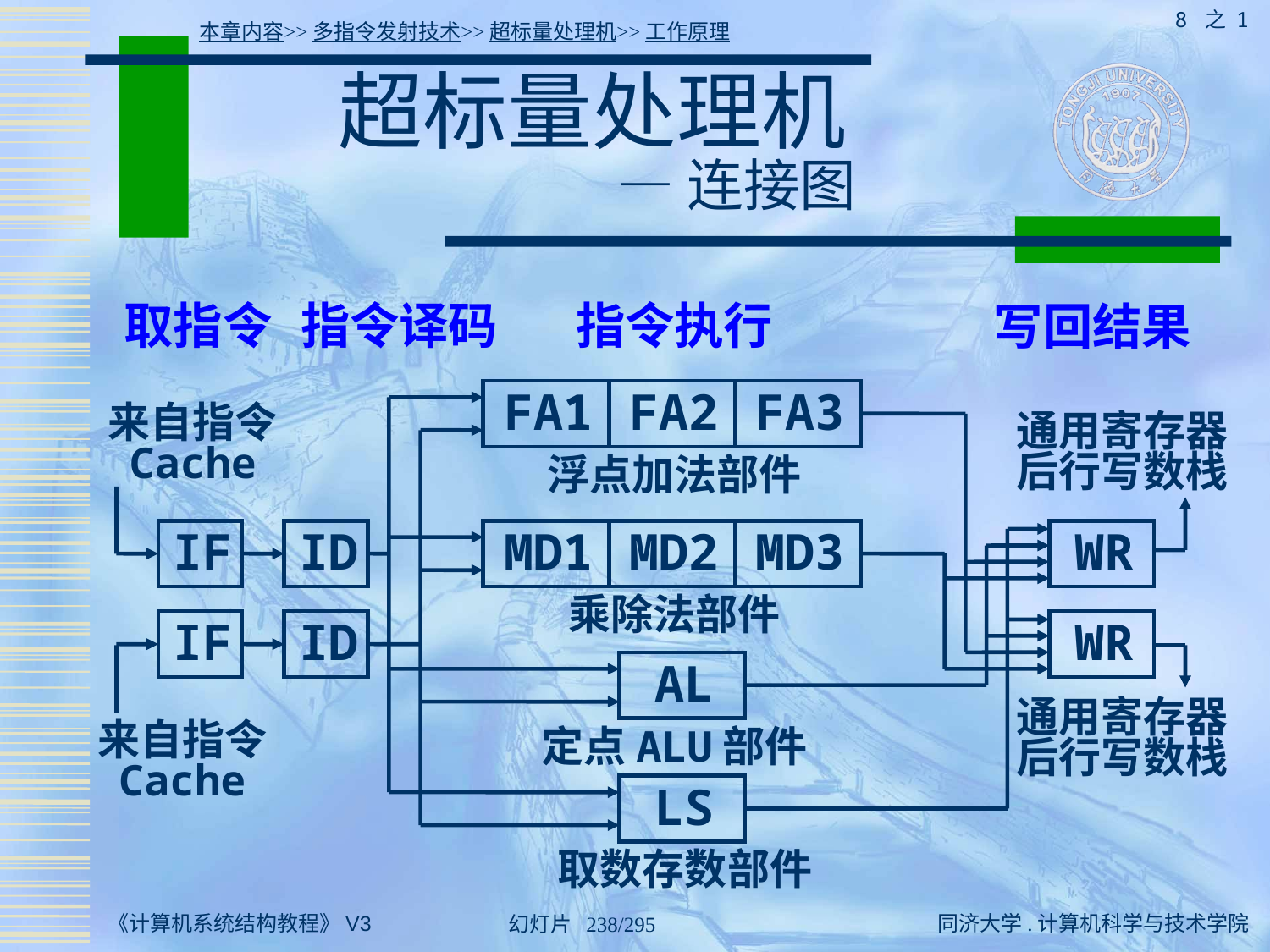

8 之 1
本章内容>>多指令发射技术>>超标量处理机>>工作原理
# 超标量处理机 — 连接图
取指令
指令译码
指令执行
写回结果
FA1
FA2
FA3

来自指令
Cache
通用寄存器
后行写数栈

浮点加法部件

IF
ID
MD1
MD2
MD3
WR

乘除法部件
IF
ID
WR

AL

通用寄存器
后行写数栈

定点ALU部件
来自指令
Cache
LS

取数存数部件